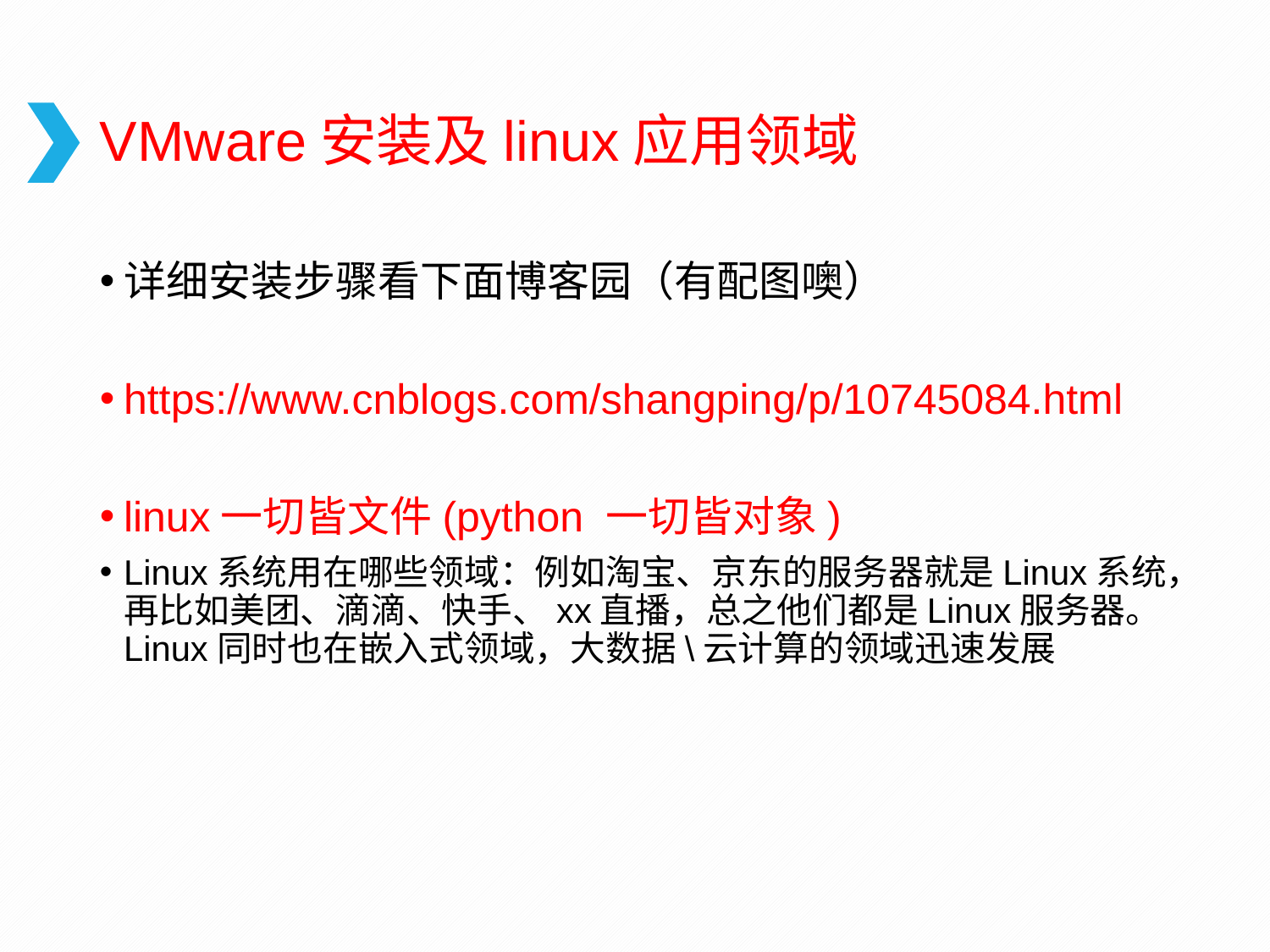

# VMware安装及linux应用领域
详细安装步骤看下面博客园（有配图噢）

https://www.cnblogs.com/shangping/p/10745084.html

linux一切皆文件(python 一切皆对象)
Linux系统用在哪些领域：例如淘宝、京东的服务器就是Linux系统，再比如美团、滴滴、快手、xx直播，总之他们都是Linux服务器。Linux同时也在嵌入式领域，大数据\云计算的领域迅速发展